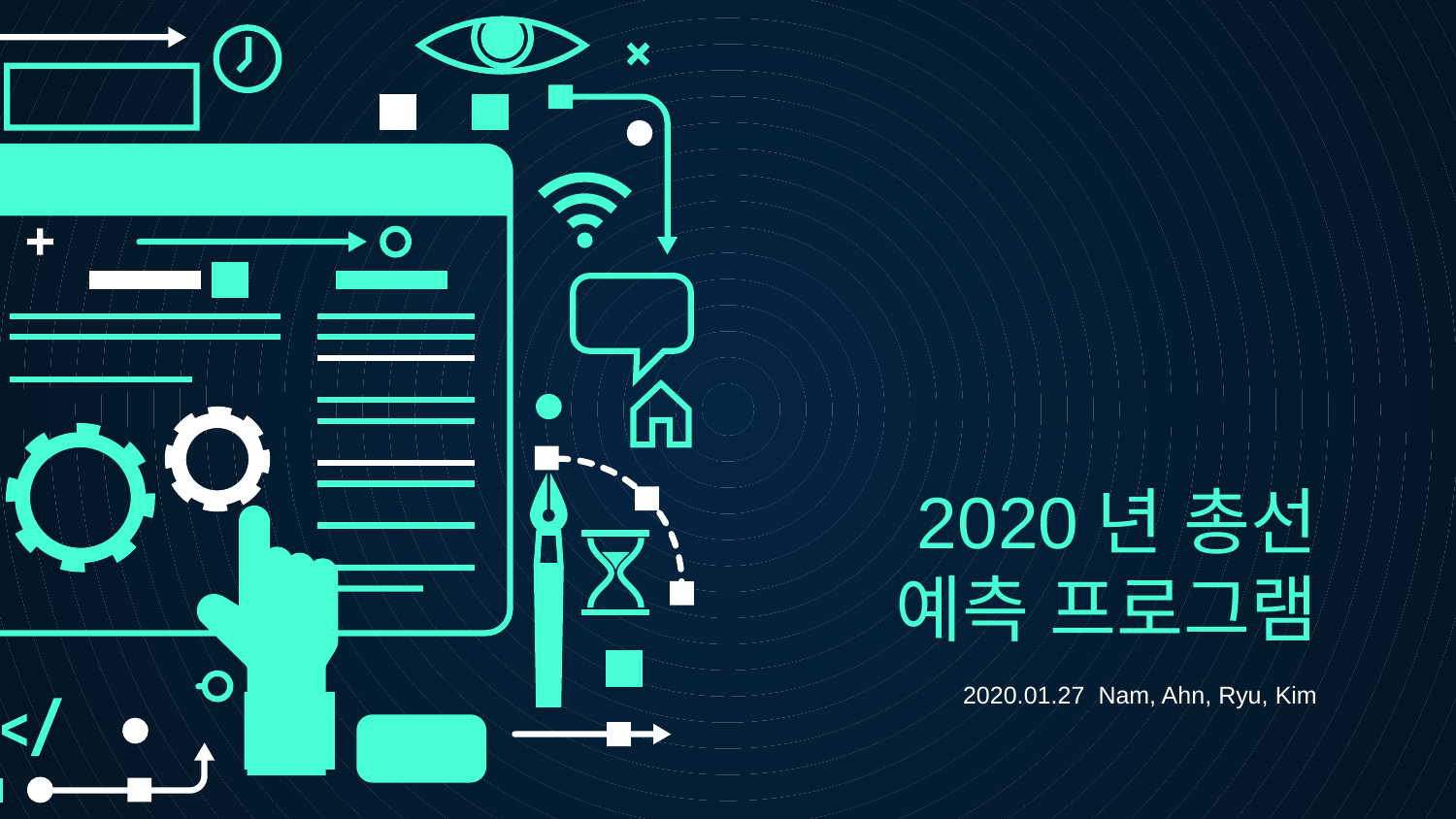

# 2020년 총선 예측 프로그램
2020.01.27  Nam, Ahn, Ryu, Kim